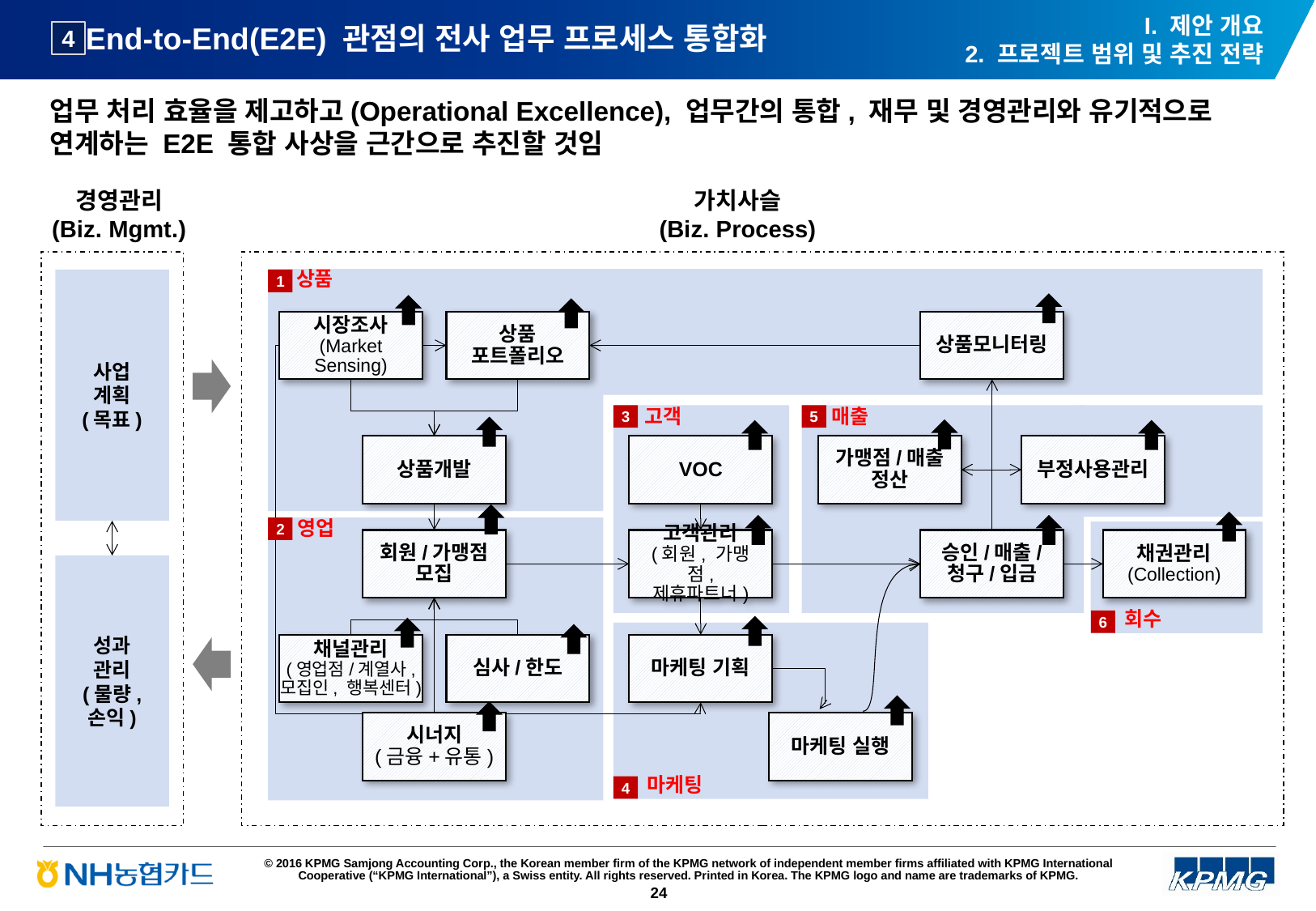

# End-to-End(E2E) 관점의 전사 업무 프로세스 통합화
I. 제안 개요
2. 프로젝트 범위 및 추진 전략
4
업무 처리 효율을 제고하고(Operational Excellence), 업무간의 통합, 재무 및 경영관리와 유기적으로 연계하는 E2E 통합 사상을 근간으로 추진할 것임
경영관리
(Biz. Mgmt.)
가치사슬
(Biz. Process)

상품

1
시장조사
(Market Sensing)
상품
포트폴리오
상품모니터링
고객
매출

3

5

상품개발
VOC
가맹점/매출
정산
부정사용관리
영업

2

회원/가맹점 모집
고객관리
(회원, 가맹점,
제휴파트너)
승인/매출/
청구/입금
채권관리
(Collection)
회수
6

채널관리
(영업점/계열사,
모집인, 행복센터)
심사/한도
마케팅 기획
시너지
(금융+유통)
마케팅 실행
마케팅
4
사업
계획
(목표)

성과
관리
(물량,
손익)